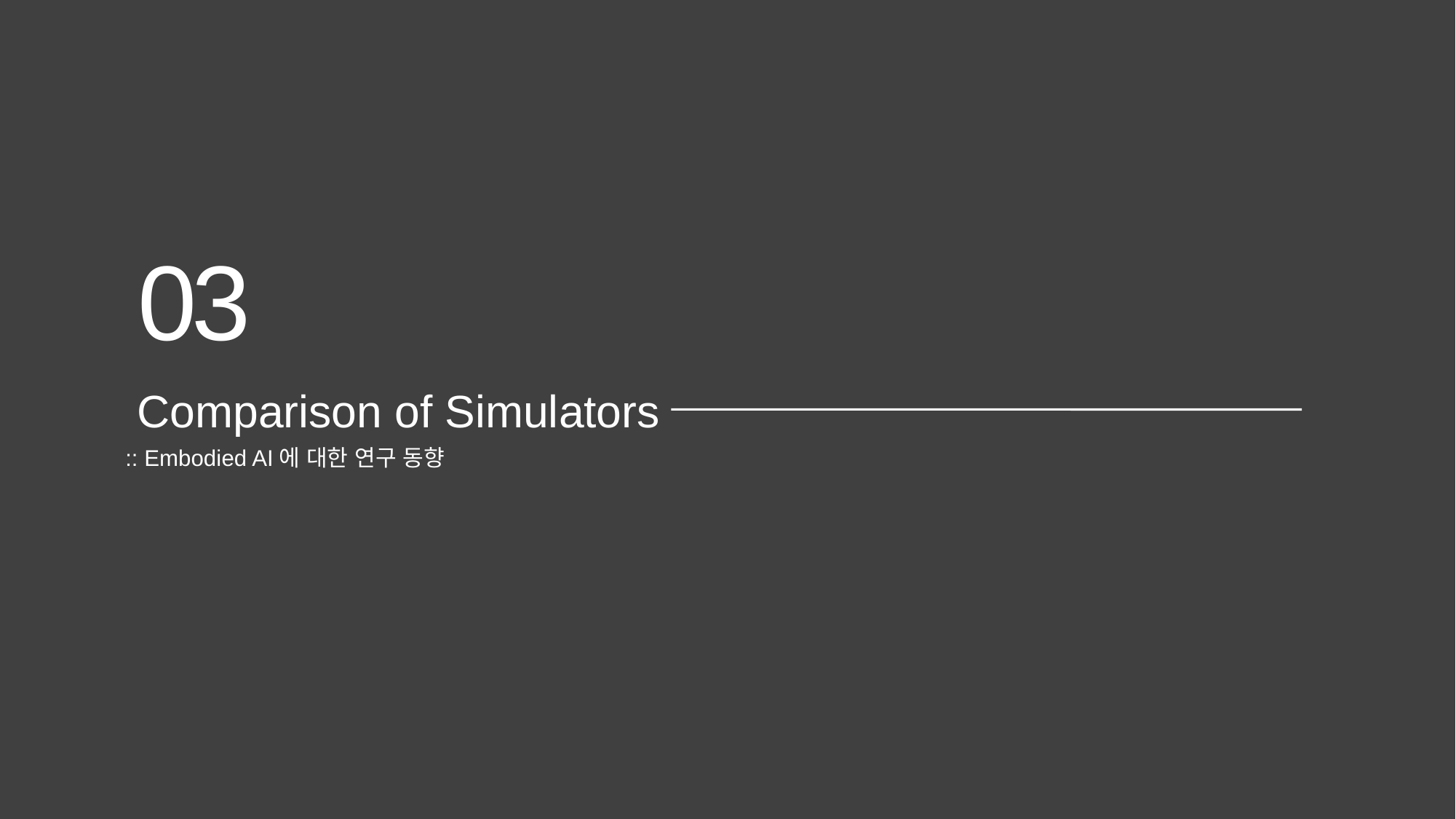

03
Comparison of Simulators
:: Embodied AI에 대한 연구 동향